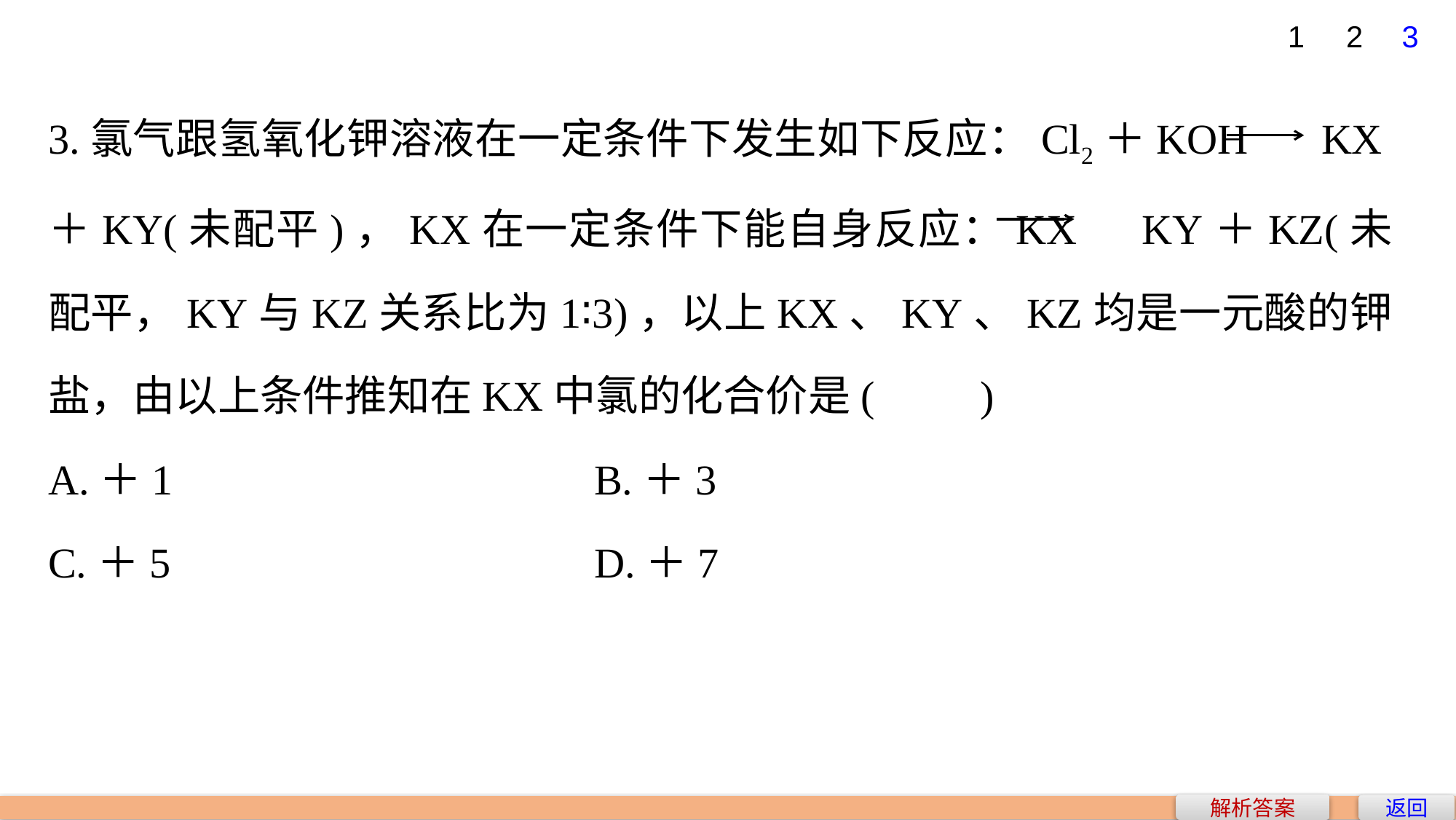

1
2
3
3.氯气跟氢氧化钾溶液在一定条件下发生如下反应：Cl2＋KOH      KX＋KY(未配平)，KX在一定条件下能自身反应：KX     KY＋KZ(未配平，KY与KZ关系比为1∶3)，以上KX、KY、KZ均是一元酸的钾盐，由以上条件推知在KX中氯的化合价是(　　)
A.＋1  				B.＋3
C.＋5  				D.＋7
解析答案
返回